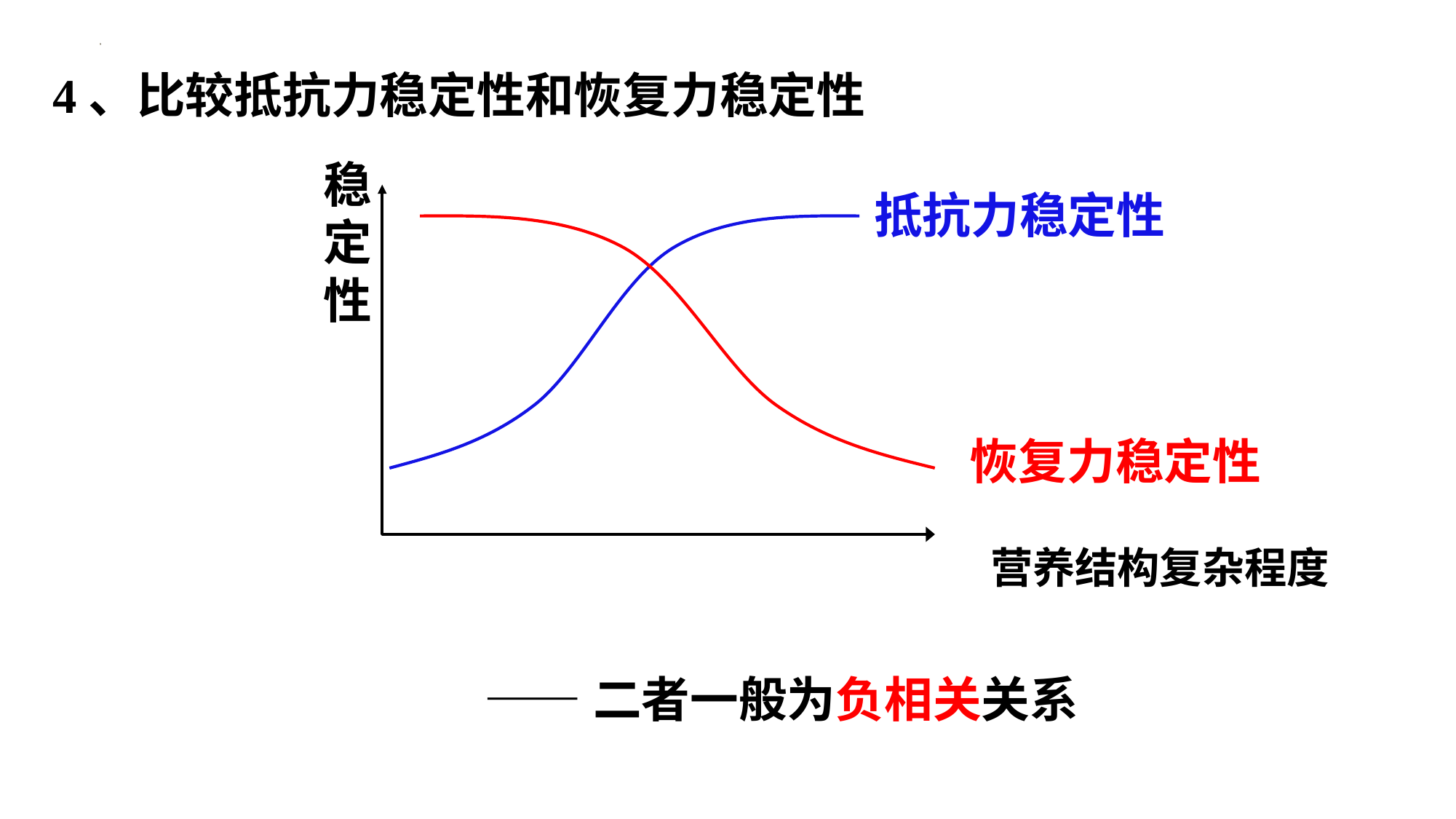

4、比较抵抗力稳定性和恢复力稳定性
稳定性

抵抗力稳定性

恢复力稳定性
营养结构复杂程度
——二者一般为负相关关系